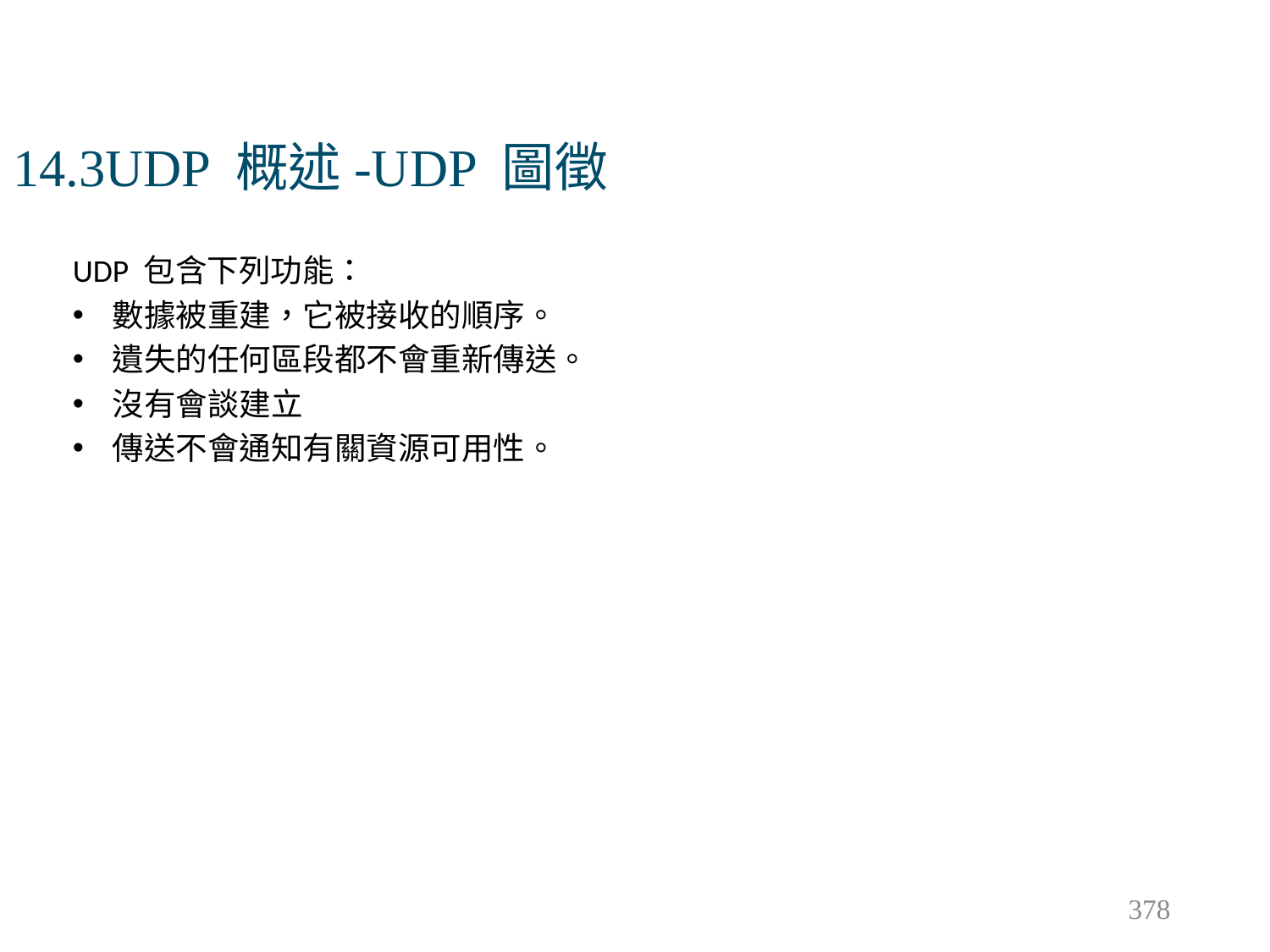

# 14.3UDP 概述-UDP 圖徵
UDP 包含下列功能：
數據被重建，它被接收的順序。
遺失的任何區段都不會重新傳送。
沒有會談建立
傳送不會通知有關資源可用性。
378